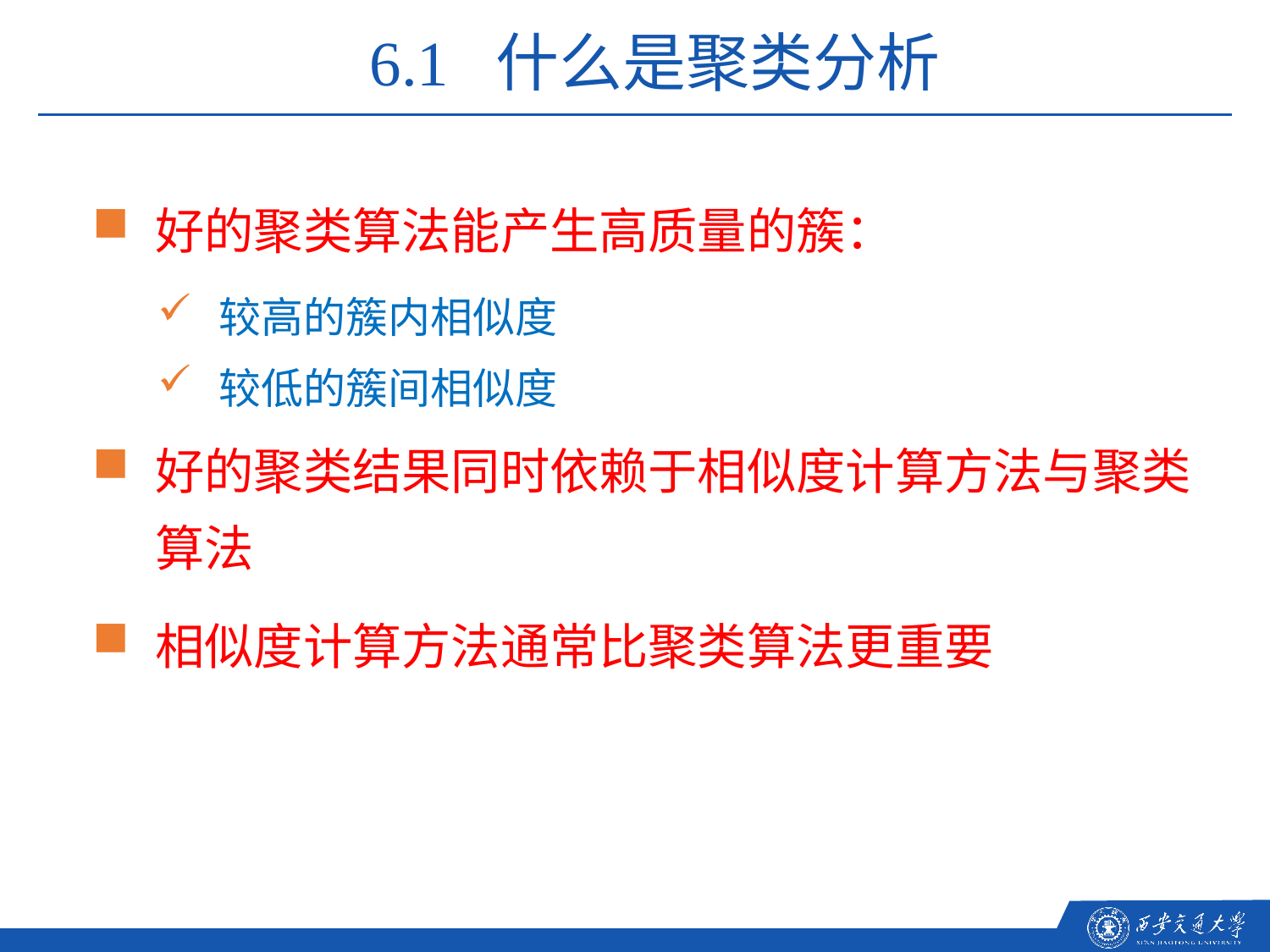

6.1  什么是聚类分析
好的聚类算法能产生高质量的簇：
较高的簇内相似度
较低的簇间相似度
好的聚类结果同时依赖于相似度计算方法与聚类算法
相似度计算方法通常比聚类算法更重要